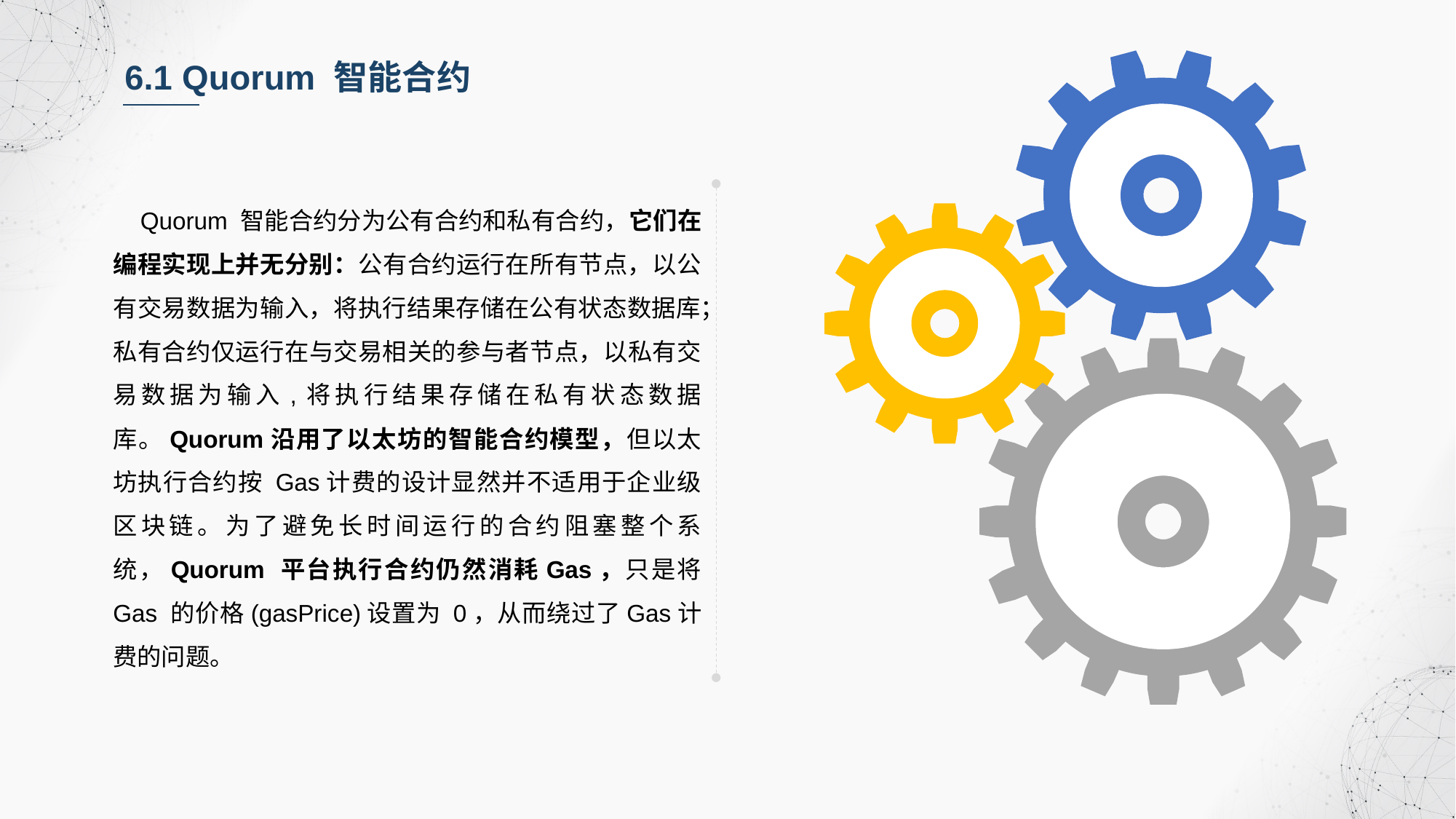

6.1 Quorum 智能合约
    Quorum 智能合约分为公有合约和私有合约，它们在编程实现上并无分别：公有合约运行在所有节点，以公有交易数据为输入，将执行结果存储在公有状态数据库；私有合约仅运行在与交易相关的参与者节点，以私有交易数据为输入,将执行结果存储在私有状态数据库。Quorum沿用了以太坊的智能合约模型，但以太坊执行合约按 Gas计费的设计显然并不适用于企业级区块链。为了避免长时间运行的合约阻塞整个系统，Quorum 平台执行合约仍然消耗Gas，只是将 Gas 的价格(gasPrice)设置为 0，从而绕过了Gas计费的问题。